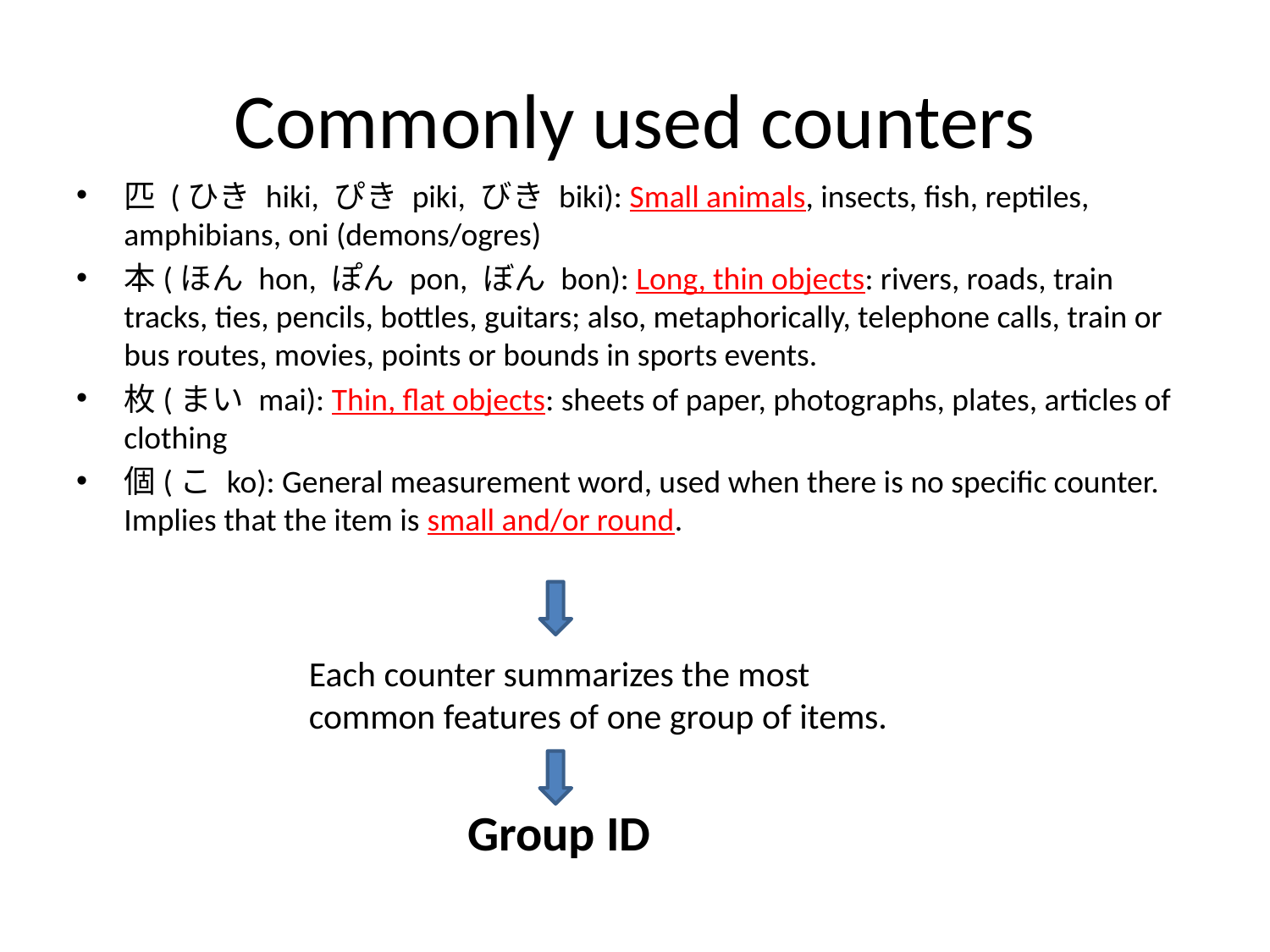

# Commonly used counters
匹 (ひき hiki, ぴき piki, びき biki): Small animals, insects, fish, reptiles, amphibians, oni (demons/ogres)
本(ほん hon, ぽん pon, ぼん bon): Long, thin objects: rivers, roads, train tracks, ties, pencils, bottles, guitars; also, metaphorically, telephone calls, train or bus routes, movies, points or bounds in sports events.
枚(まい mai): Thin, flat objects: sheets of paper, photographs, plates, articles of clothing
個(こ ko): General measurement word, used when there is no specific counter. Implies that the item is small and/or round.

Each counter summarizes the most common features of one group of items.

Group ID